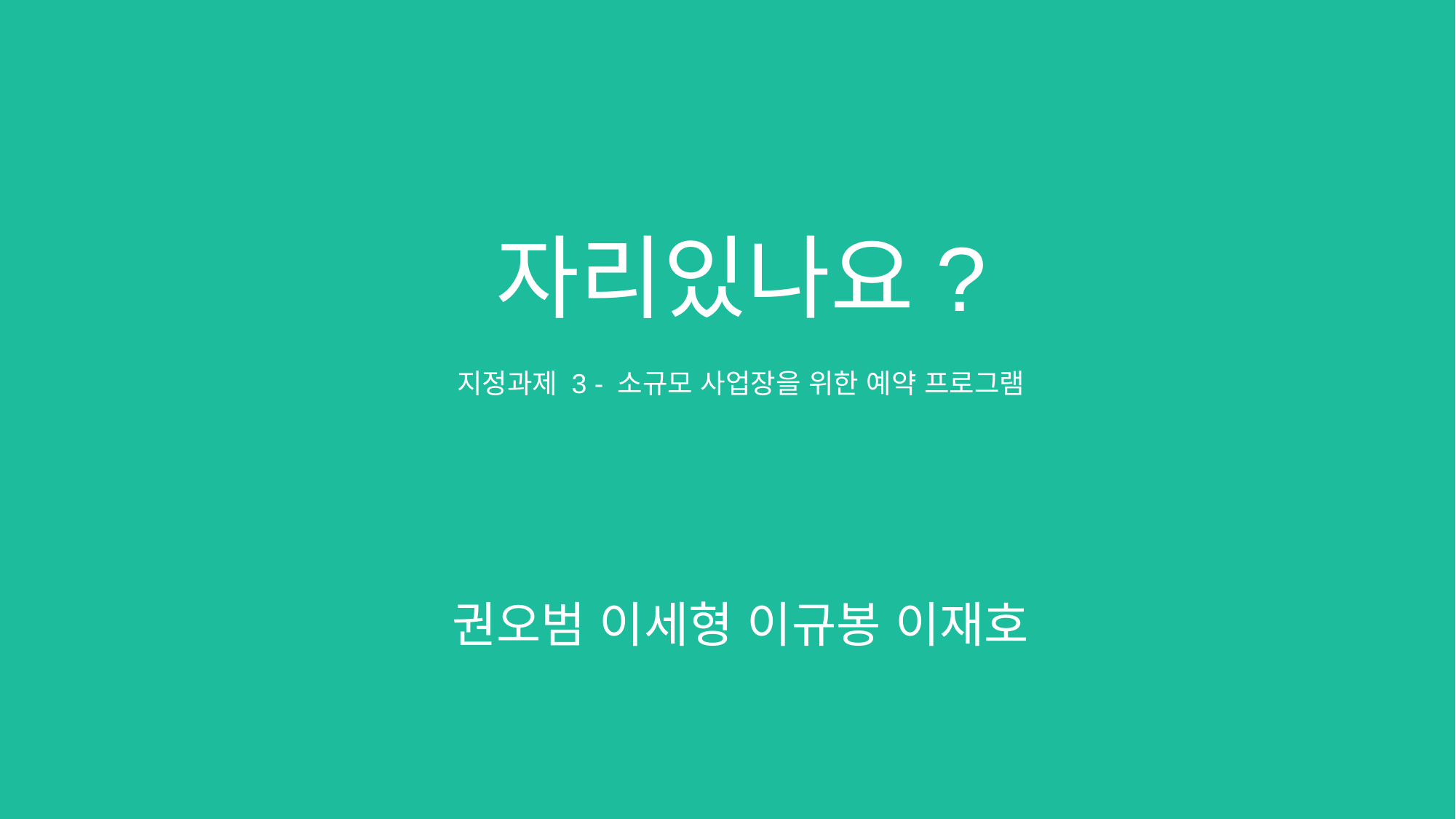

# 자리있나요?
지정과제 3 - 소규모 사업장을 위한 예약 프로그램
권오범 이세형 이규봉 이재호